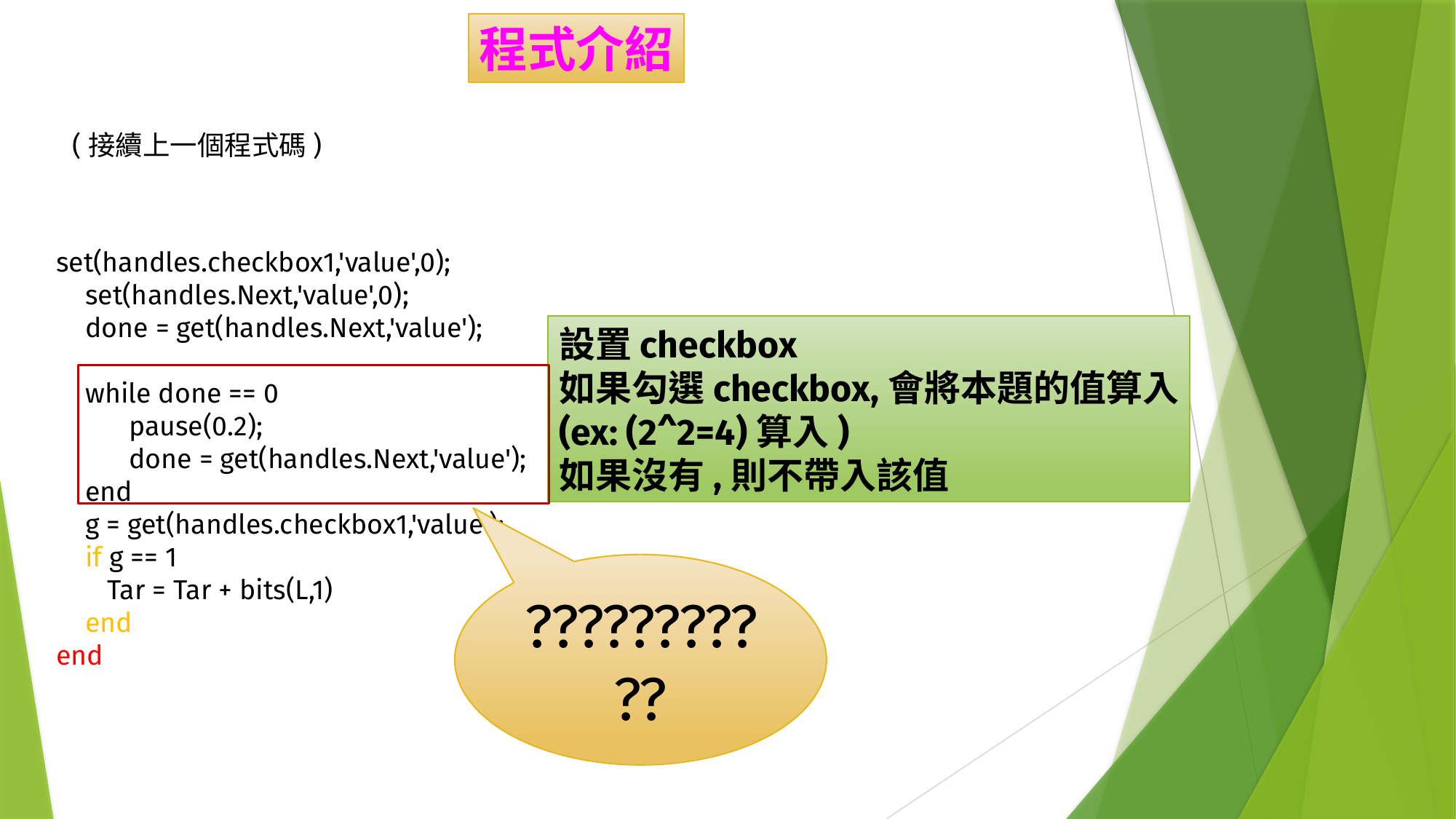

程式介紹
(接續上一個程式碼)
set(handles.checkbox1,'value',0);
    set(handles.Next,'value',0);
    done = get(handles.Next,'value');

    while done == 0
          pause(0.2);
          done = get(handles.Next,'value');
    end
    g = get(handles.checkbox1,'value');
    if g == 1
       Tar = Tar + bits(L,1)
    end
end
設置checkbox
如果勾選checkbox,會將本題的值算入
(ex: (2^2=4)算入)
如果沒有,則不帶入該值

???????????